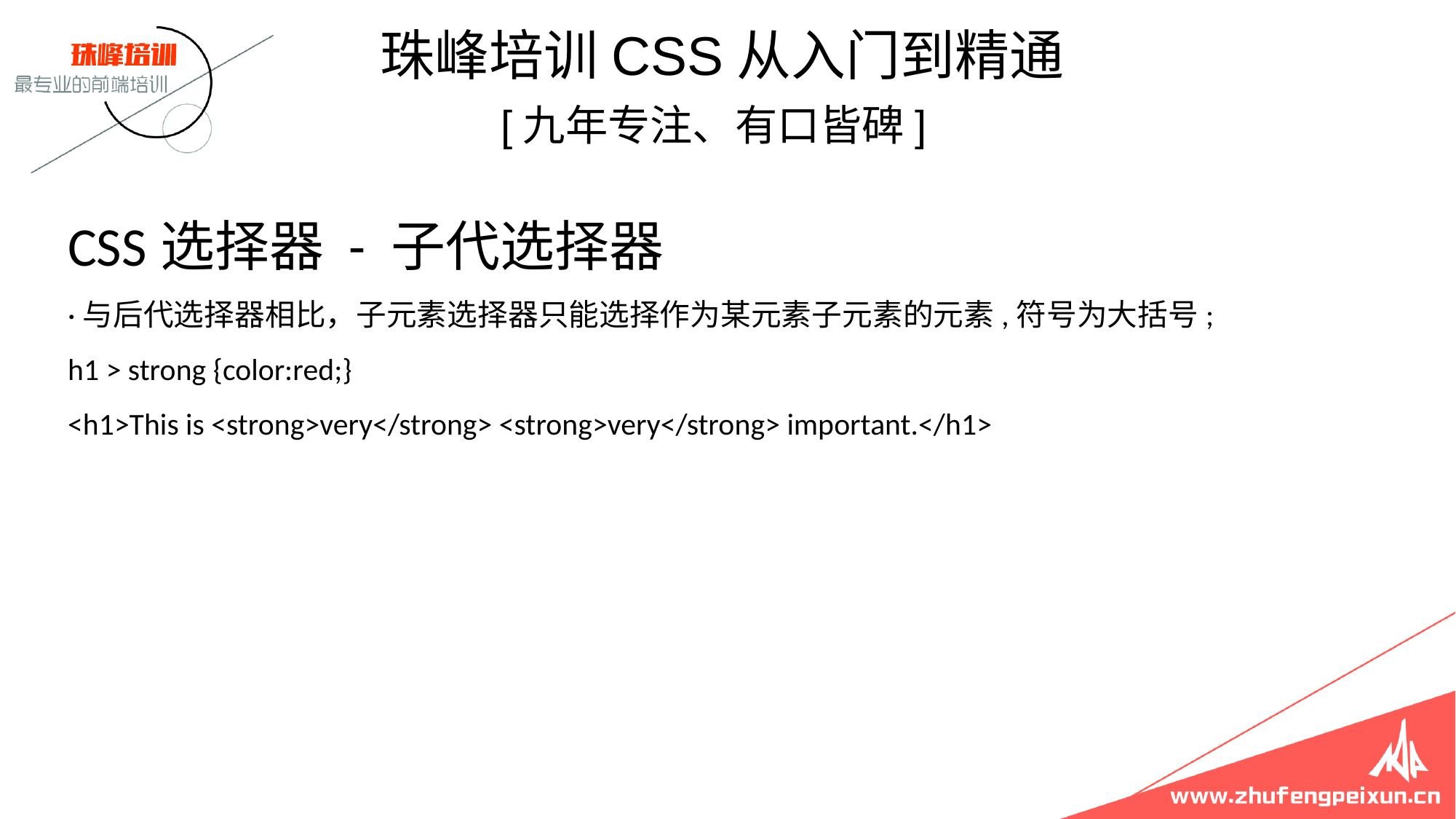

珠峰培训CSS从入门到精通
        [九年专注、有口皆碑]
# CSS选择器 - 子代选择器 ·与后代选择器相比，子元素选择器只能选择作为某元素子元素的元素,符号为大括号; h1 > strong {color:red;} <h1>This is <strong>very</strong> <strong>very</strong> important.</h1>